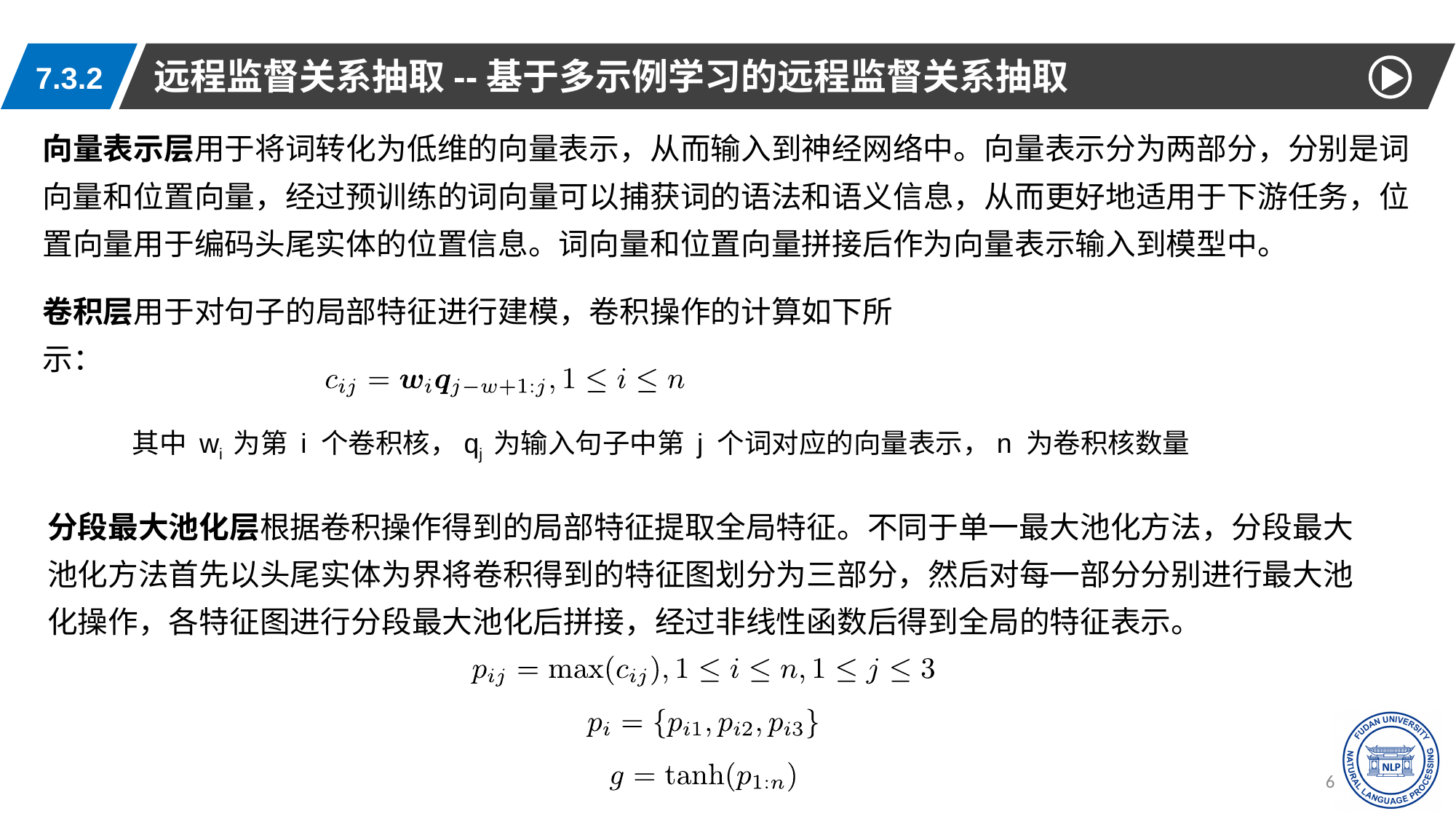

远程监督关系抽取--基于多示例学习的远程监督关系抽取
7.3.2

向量表示层用于将词转化为低维的向量表示，从而输入到神经网络中。向量表示分为两部分，分别是词向量和位置向量，经过预训练的词向量可以捕获词的语法和语义信息，从而更好地适用于下游任务，位置向量用于编码头尾实体的位置信息。词向量和位置向量拼接后作为向量表示输入到模型中。
卷积层用于对句子的局部特征进行建模，卷积操作的计算如下所示：

其中 wi 为第 i 个卷积核，qj 为输入句子中第 j 个词对应的向量表示，n 为卷积核数量
分段最大池化层根据卷积操作得到的局部特征提取全局特征。不同于单一最大池化方法，分段最大池化方法首先以头尾实体为界将卷积得到的特征图划分为三部分，然后对每一部分分别进行最大池化操作，各特征图进行分段最大池化后拼接，经过非线性函数后得到全局的特征表示。

64